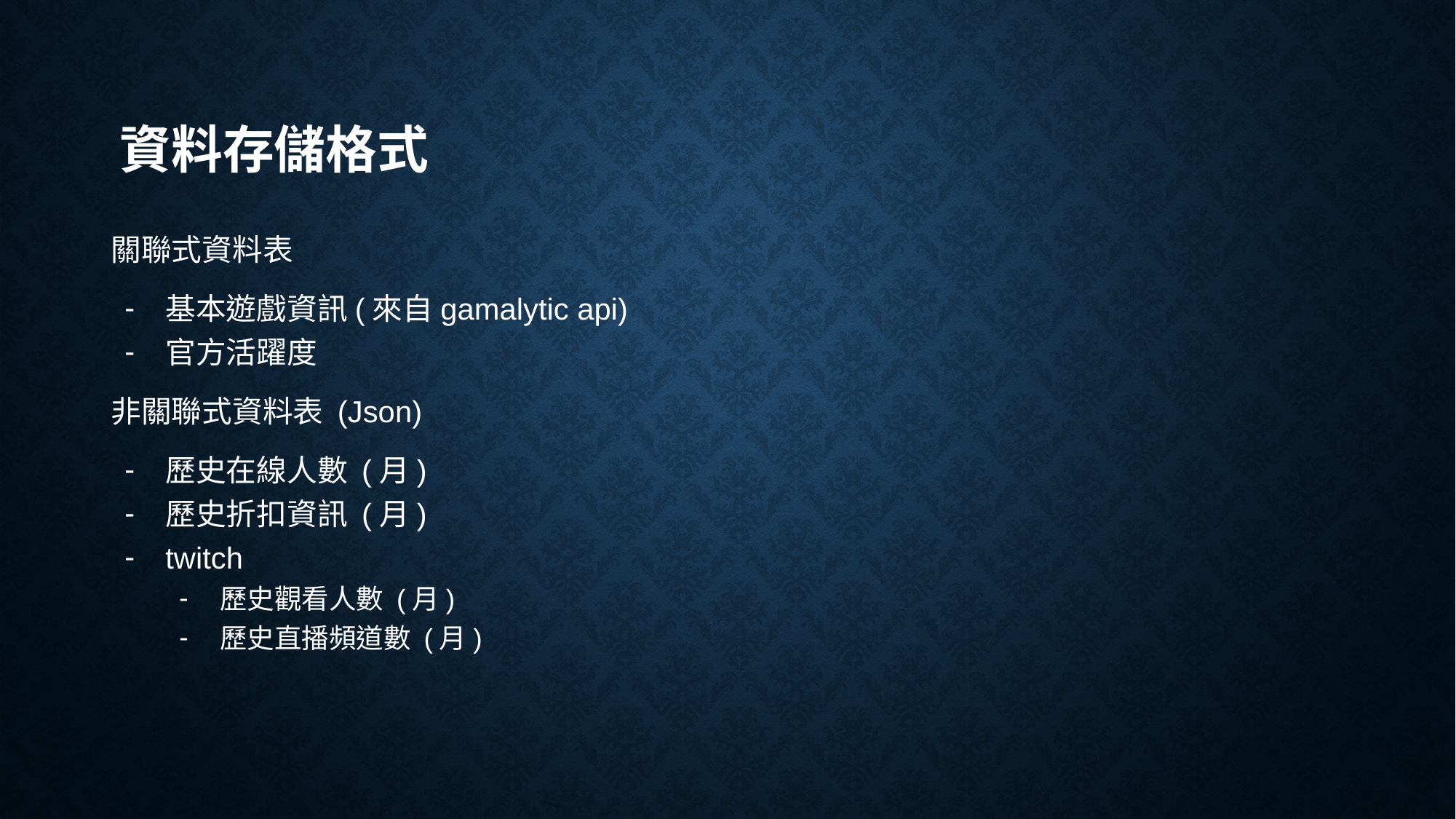

# 資料存儲格式
關聯式資料表
基本遊戲資訊(來自gamalytic api)
官方活躍度
非關聯式資料表 (Json)
歷史在線人數 (月)
歷史折扣資訊 (月)
twitch
歷史觀看人數 (月)
歷史直播頻道數 (月)